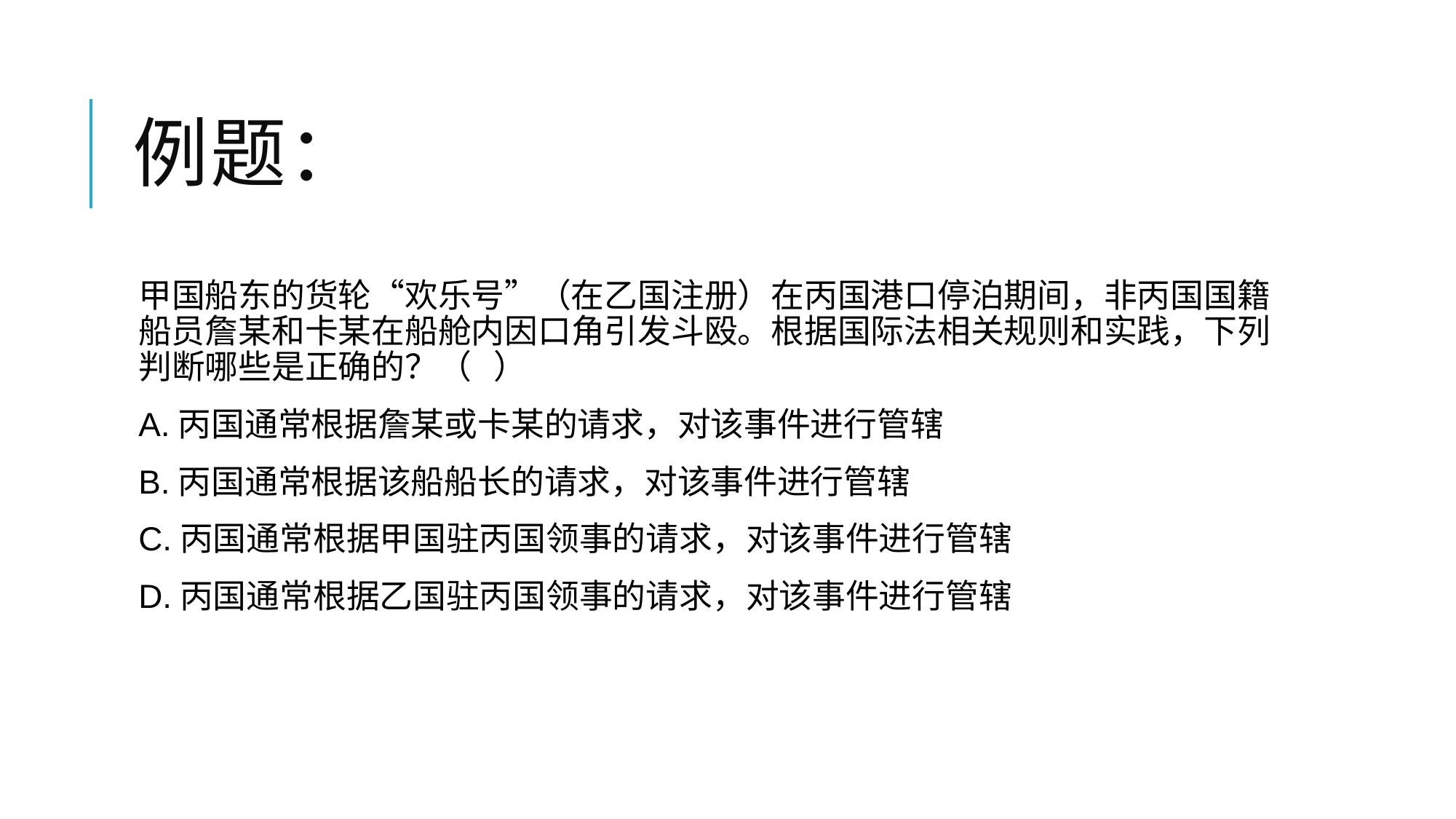

# 例题：
甲国船东的货轮“欢乐号”（在乙国注册）在丙国港口停泊期间，非丙国国籍船员詹某和卡某在船舱内因口角引发斗殴。根据国际法相关规则和实践，下列判断哪些是正确的？（   ）
A.丙国通常根据詹某或卡某的请求，对该事件进行管辖
B.丙国通常根据该船船长的请求，对该事件进行管辖
C.丙国通常根据甲国驻丙国领事的请求，对该事件进行管辖
D.丙国通常根据乙国驻丙国领事的请求，对该事件进行管辖